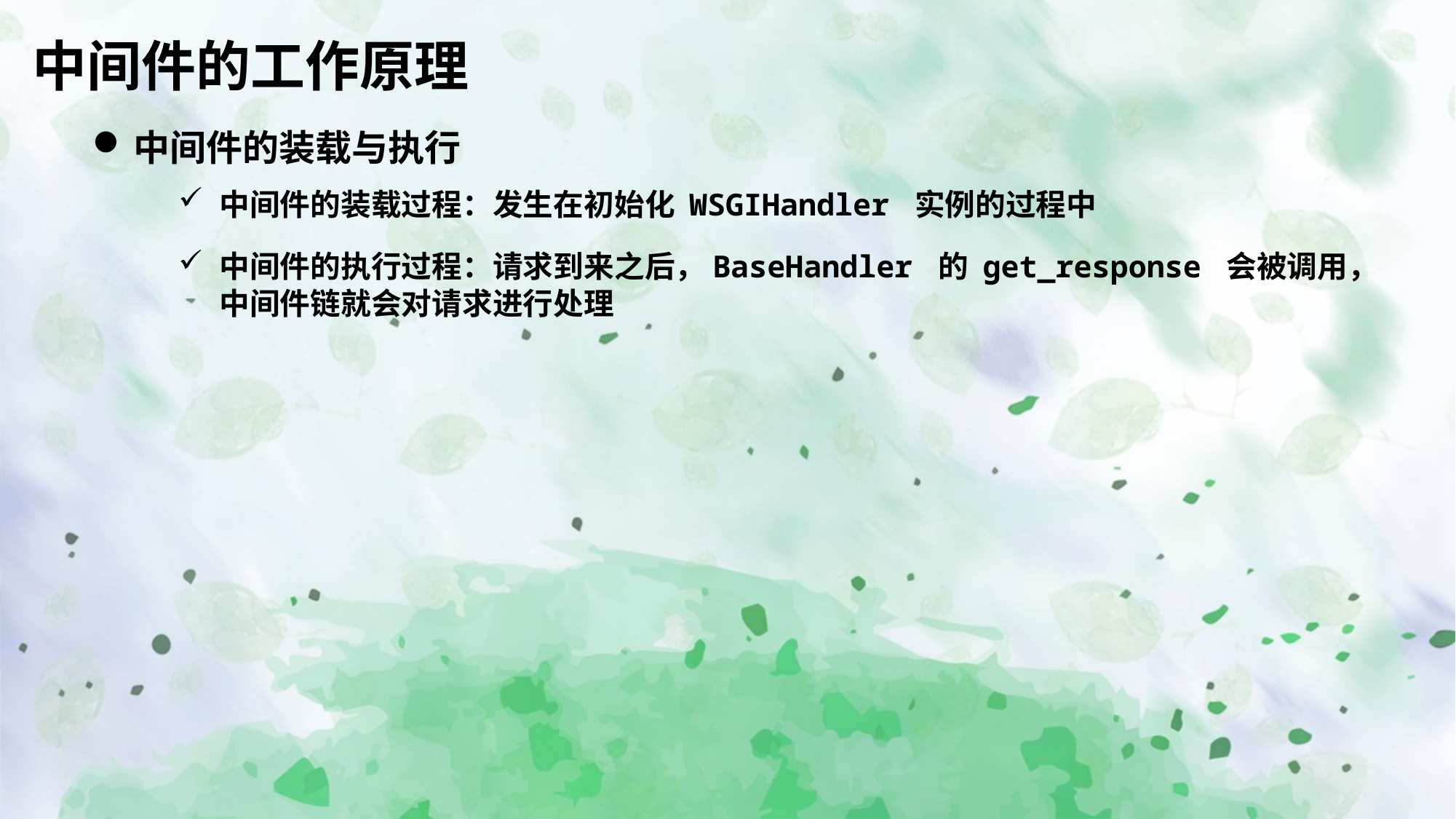

中间件的工作原理
中间件的装载与执行
中间件的装载过程：发生在初始化 WSGIHandler 实例的过程中
中间件的执行过程：请求到来之后，BaseHandler 的 get_response 会被调用，中间件链就会对请求进行处理